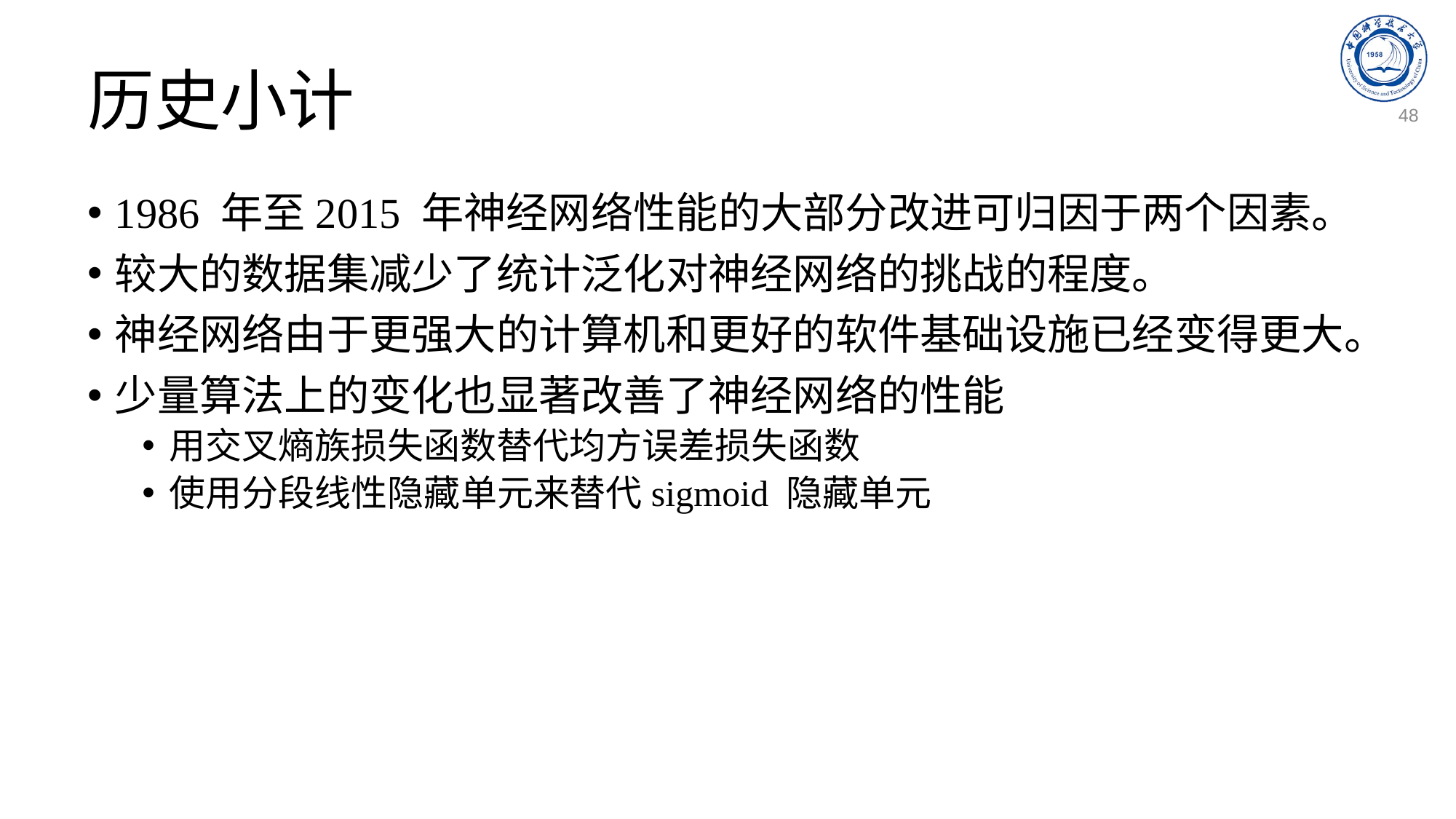

# 历史小计
48
1986 年至2015 年神经网络性能的大部分改进可归因于两个因素。
较大的数据集减少了统计泛化对神经网络的挑战的程度。
神经网络由于更强大的计算机和更好的软件基础设施已经变得更大。
少量算法上的变化也显著改善了神经网络的性能
用交叉熵族损失函数替代均方误差损失函数
使用分段线性隐藏单元来替代sigmoid 隐藏单元